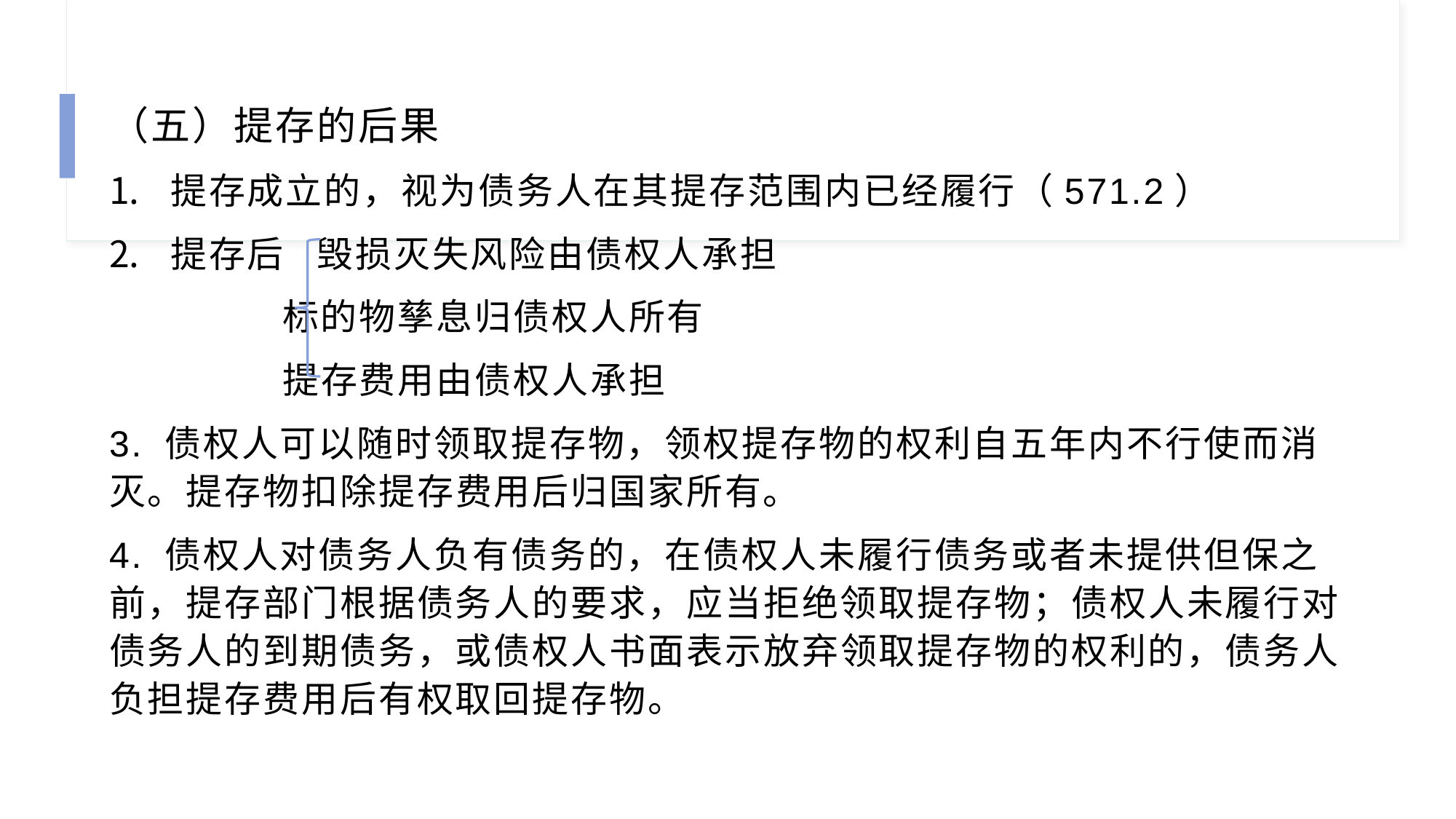

（五）提存的后果
提存成立的，视为债务人在其提存范围内已经履行（571.2）
提存后   毁损灭失风险由债权人承担
                标的物孳息归债权人所有
                提存费用由债权人承担
3. 债权人可以随时领取提存物，领权提存物的权利自五年内不行使而消灭。提存物扣除提存费用后归国家所有。
4. 债权人对债务人负有债务的，在债权人未履行债务或者未提供但保之前，提存部门根据债务人的要求，应当拒绝领取提存物；债权人未履行对债务人的到期债务，或债权人书面表示放弃领取提存物的权利的，债务人负担提存费用后有权取回提存物。